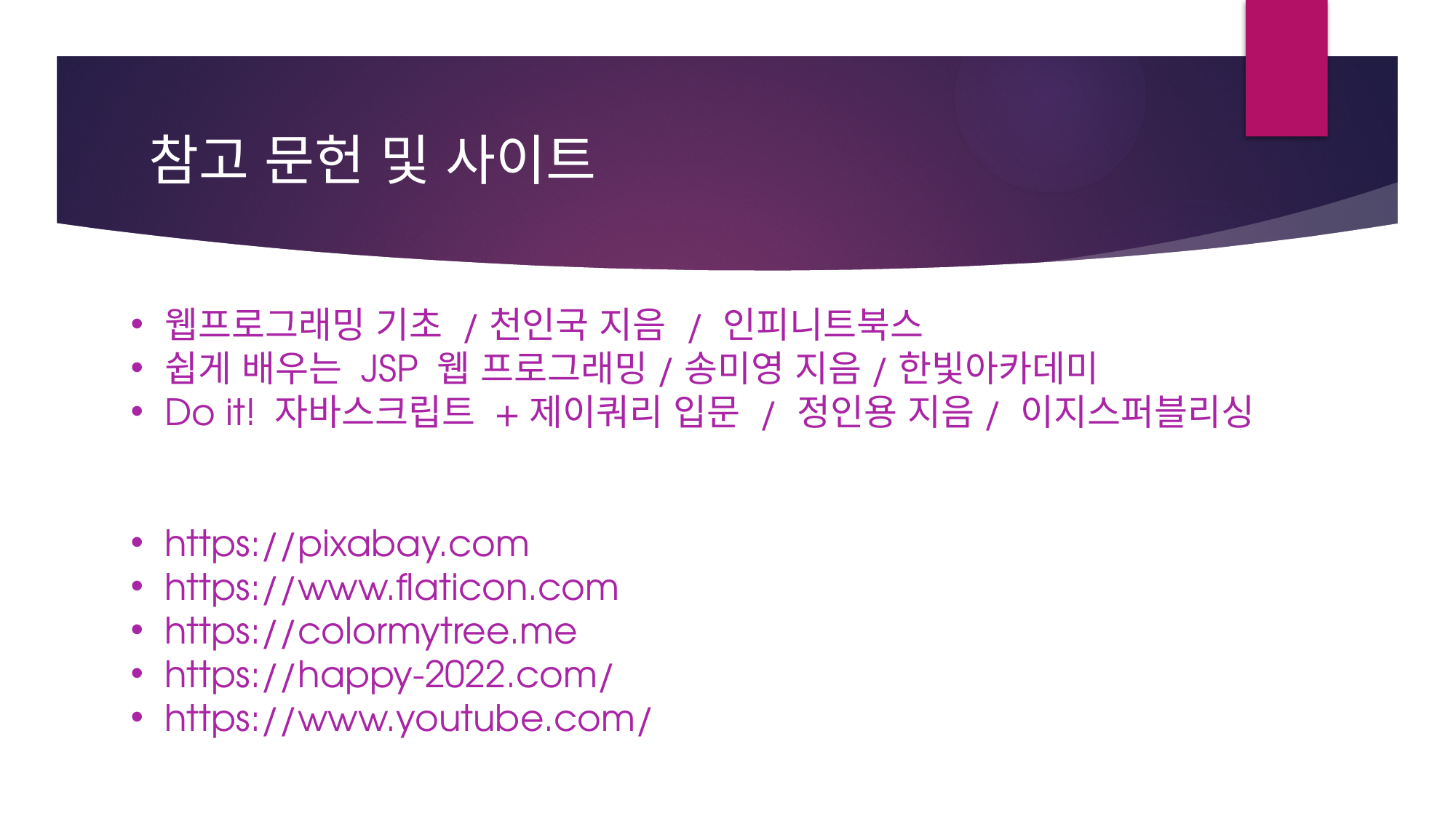

# 참고 문헌 및 사이트
웹프로그래밍 기초 /천인국 지음 / 인피니트북스
쉽게 배우는 JSP 웹 프로그래밍/송미영 지음/한빛아카데미
Do it! 자바스크립트 +제이쿼리 입문 / 정인용 지음/ 이지스퍼블리싱

https://pixabay.com
https://www.flaticon.com
https://colormytree.me
https://happy-2022.com/
https://www.youtube.com/